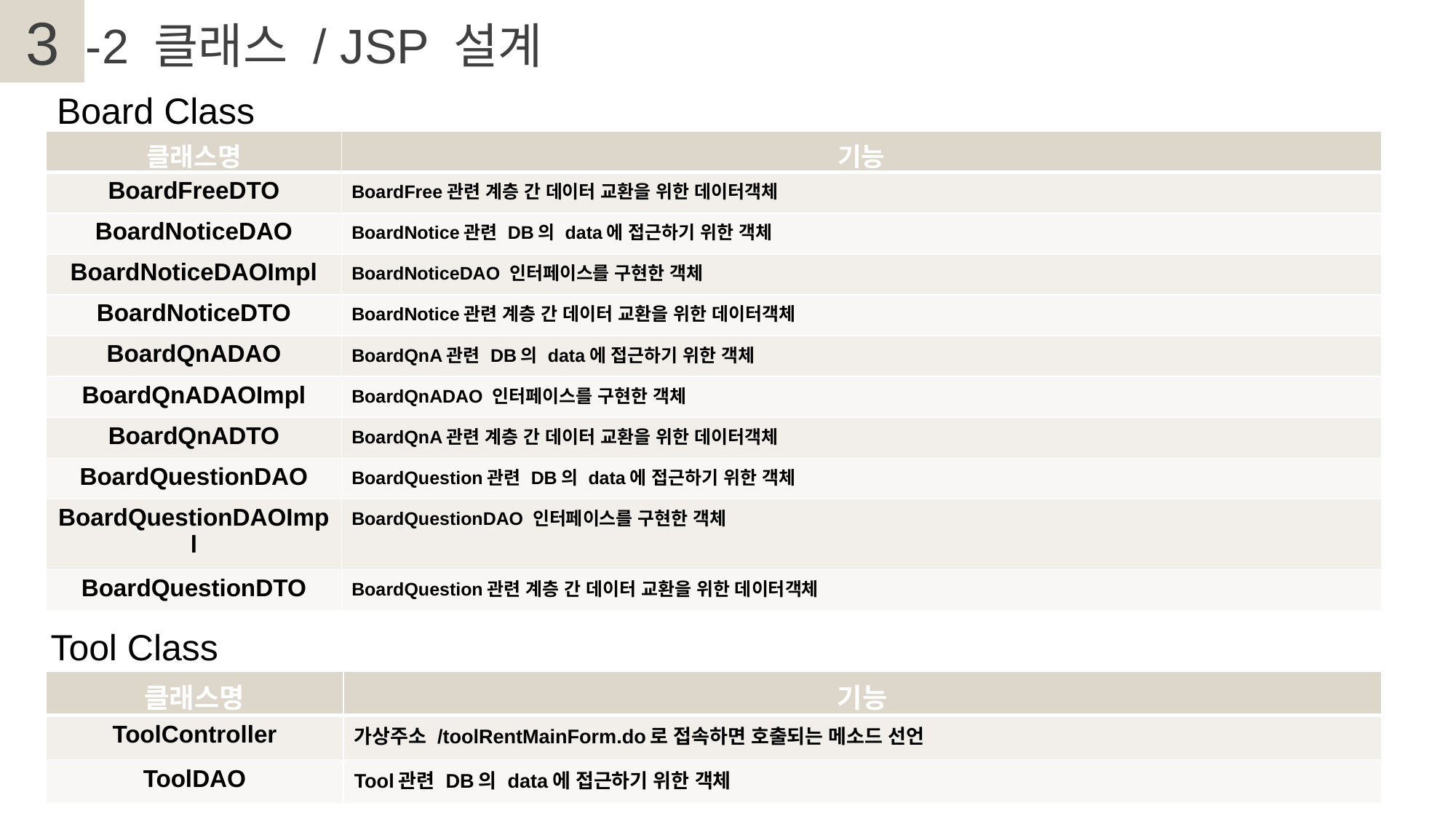

3
2
-2 클래스 / JSP 설계
Board Class
| 클래스명 | 기능 |
| --- | --- |
| BoardFreeDTO | BoardFree관련 계층 간 데이터 교환을 위한 데이터객체 |
| BoardNoticeDAO | BoardNotice관련 DB의 data에 접근하기 위한 객체 |
| BoardNoticeDAOImpl | BoardNoticeDAO 인터페이스를 구현한 객체 |
| BoardNoticeDTO | BoardNotice관련 계층 간 데이터 교환을 위한 데이터객체 |
| BoardQnADAO | BoardQnA관련 DB의 data에 접근하기 위한 객체 |
| BoardQnADAOImpl | BoardQnADAO 인터페이스를 구현한 객체 |
| BoardQnADTO | BoardQnA관련 계층 간 데이터 교환을 위한 데이터객체 |
| BoardQuestionDAO | BoardQuestion관련 DB의 data에 접근하기 위한 객체 |
| BoardQuestionDAOImpl | BoardQuestionDAO 인터페이스를 구현한 객체 |
| BoardQuestionDTO | BoardQuestion관련 계층 간 데이터 교환을 위한 데이터객체 |
Tool Class
| 클래스명 | 기능 |
| --- | --- |
| ToolController | 가상주소 /toolRentMainForm.do로 접속하면 호출되는 메소드 선언 |
| ToolDAO | Tool관련 DB의 data에 접근하기 위한 객체 |